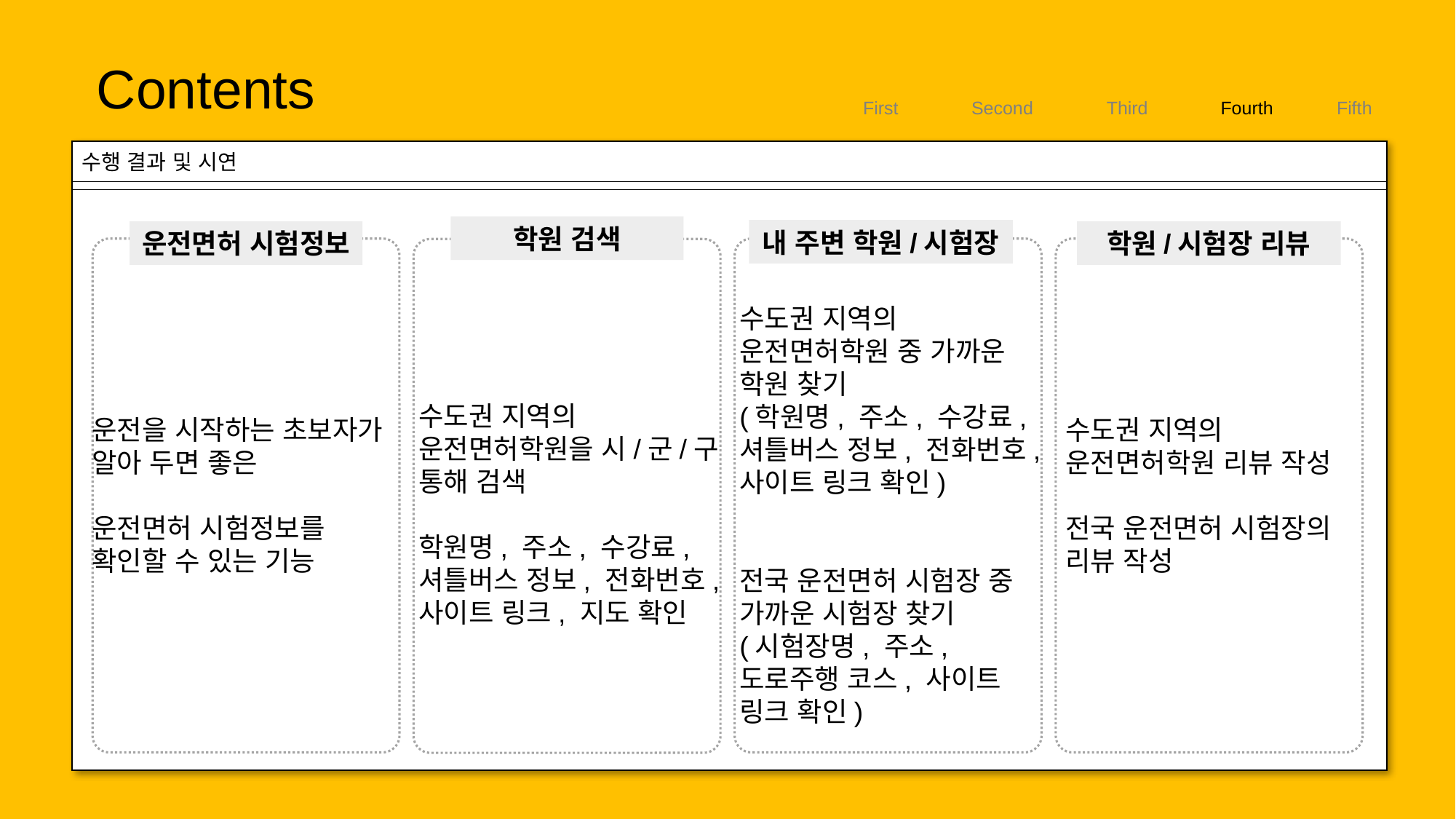

Contents
First
Second
Third
Fourth

Fifth

수행 결과 및 시연
학원 검색
내 주변 학원/시험장
운전면허 시험정보
학원/시험장 리뷰

수도권 지역의 운전면허학원 중 가까운 학원 찾기
(학원명, 주소, 수강료,
셔틀버스 정보, 전화번호,
사이트 링크 확인)

전국 운전면허 시험장 중 가까운 시험장 찾기
(시험장명, 주소, 도로주행 코스, 사이트 링크 확인)

수도권 지역의 운전면허학원을 시/군/구 통해 검색

학원명, 주소, 수강료,
셔틀버스 정보, 전화번호,
사이트 링크, 지도 확인
운전을 시작하는 초보자가
알아 두면 좋은

운전면허 시험정보를
확인할 수 있는 기능
수도권 지역의 운전면허학원 리뷰 작성

전국 운전면허 시험장의
리뷰 작성